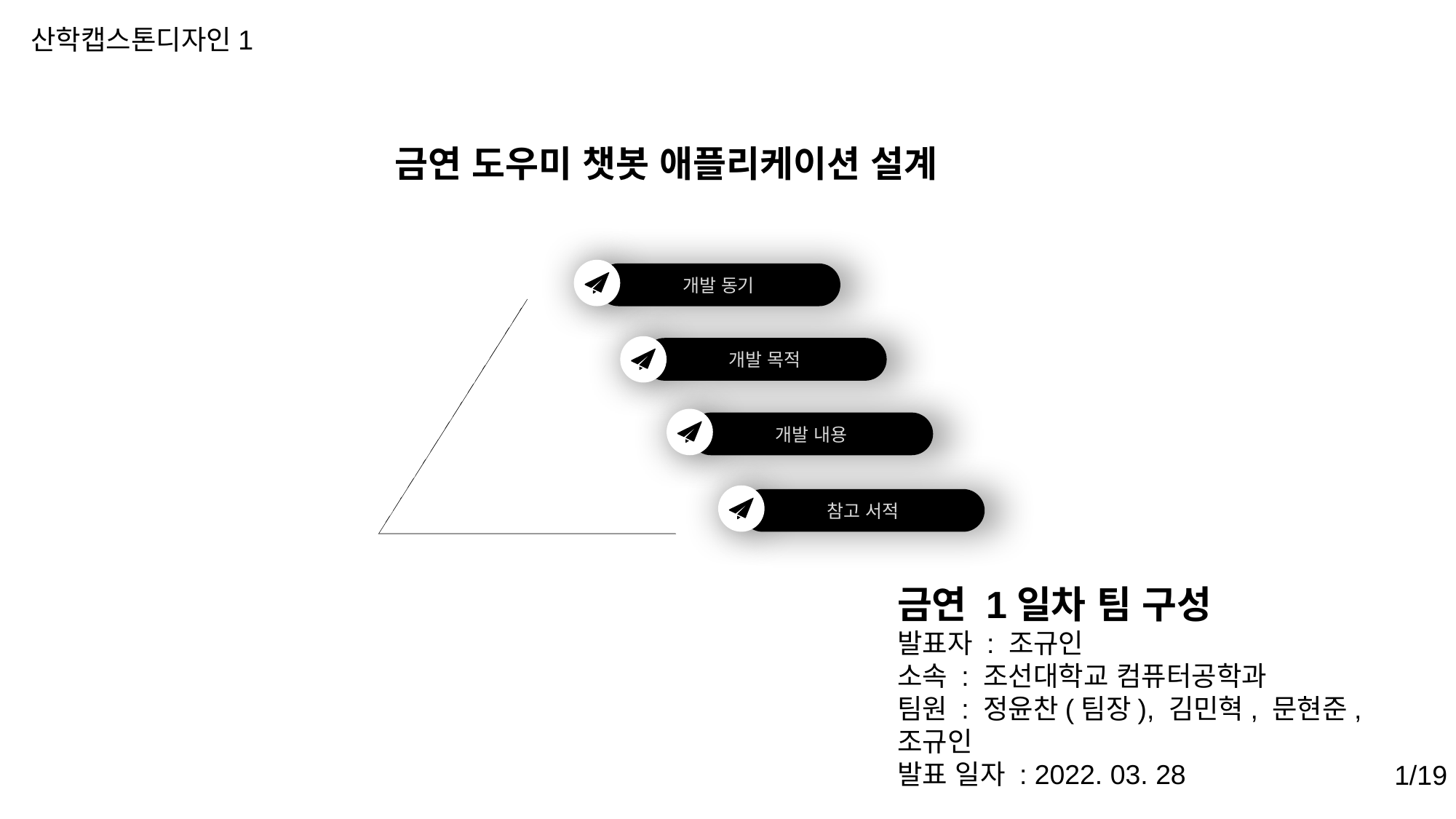

산학캡스톤디자인1
금연 도우미 챗봇 애플리케이션 설계

개발 동기

개발 목적

개발 내용

참고 서적
금연 1일차 팀 구성
발표자 : 조규인
소속 : 조선대학교 컴퓨터공학과
팀원 : 정윤찬(팀장), 김민혁, 문현준, 조규인
발표 일자 : 2022. 03. 28
1/19